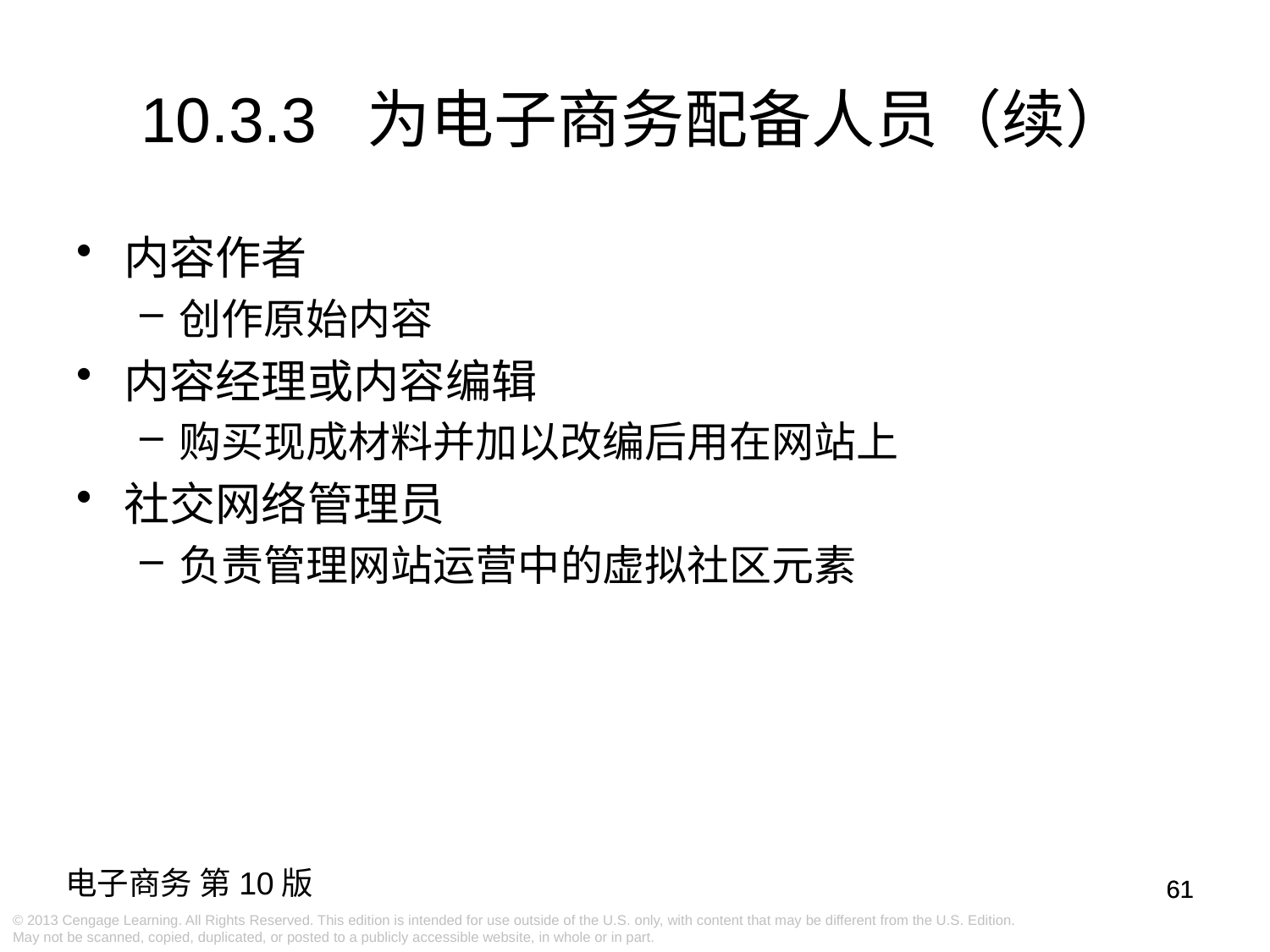

# 10.3.3  为电子商务配备人员（续）
内容作者
创作原始内容
内容经理或内容编辑
购买现成材料并加以改编后用在网站上
社交网络管理员
负责管理网站运营中的虚拟社区元素
61
61